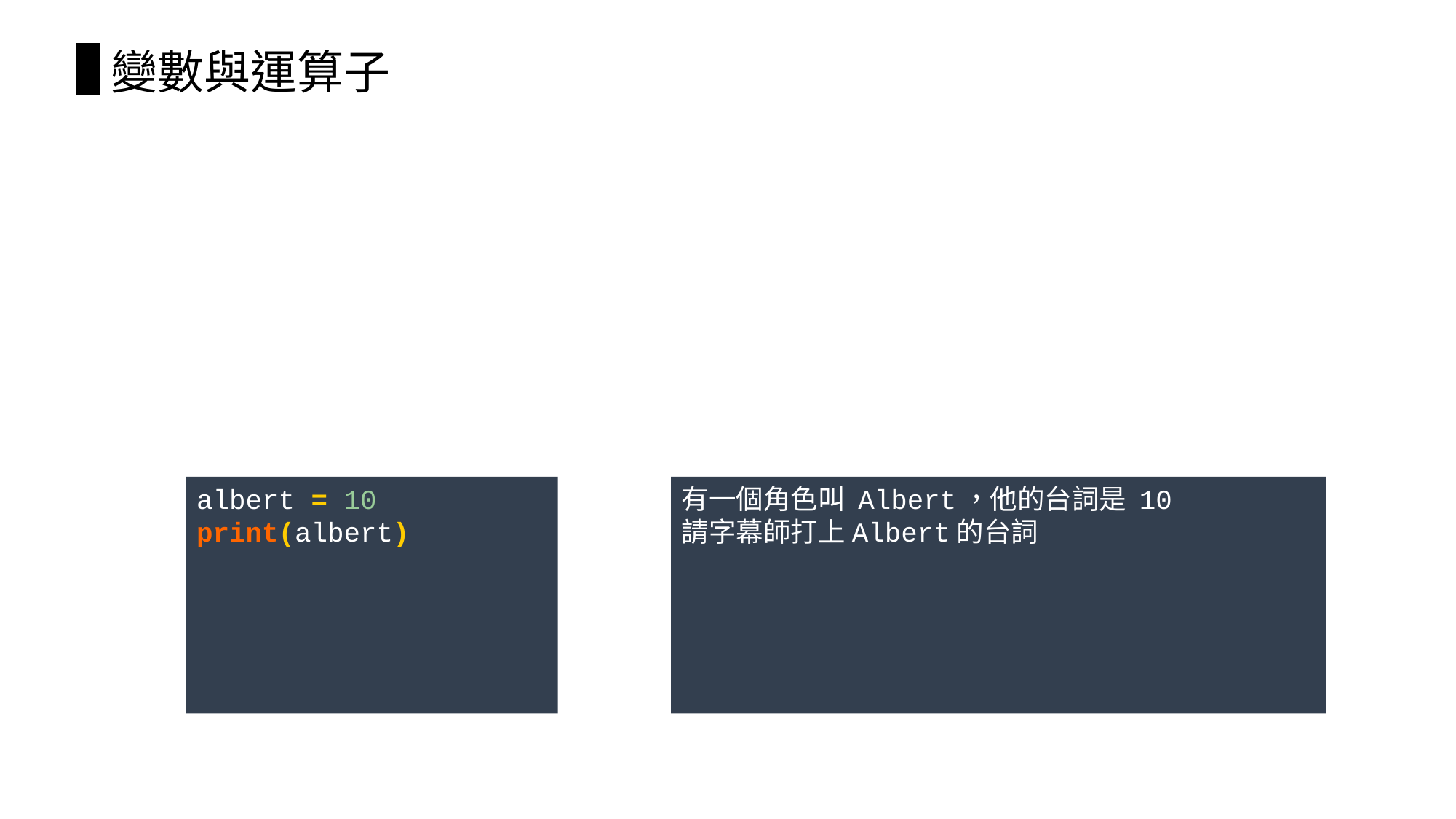

# 變數與運算子

albert = 10 print(albert)
有一個角色叫 Albert，他的台詞是 10
請字幕師打上Albert的台詞